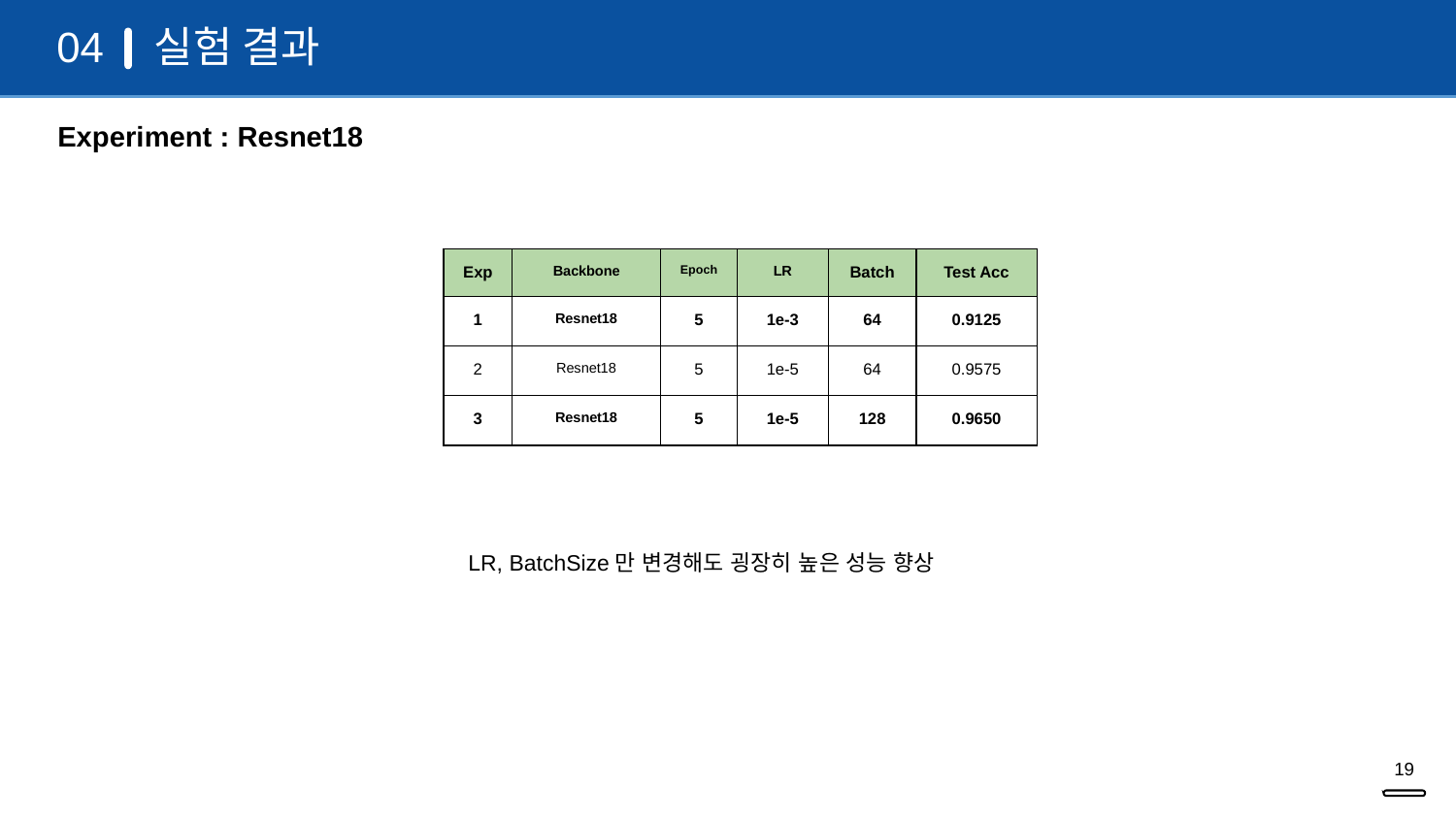

실험 결과
04
Experiment : Resnet18
| Exp | Backbone | Epoch | LR | Batch | Test Acc |
| --- | --- | --- | --- | --- | --- |
| 1 | Resnet18 | 5 | 1e-3 | 64 | 0.9125 |
| 2 | Resnet18 | 5 | 1e-5 | 64 | 0.9575 |
| 3 | Resnet18 | 5 | 1e-5 | 128 | 0.9650 |
LR, BatchSize만 변경해도 굉장히 높은 성능 향상
19